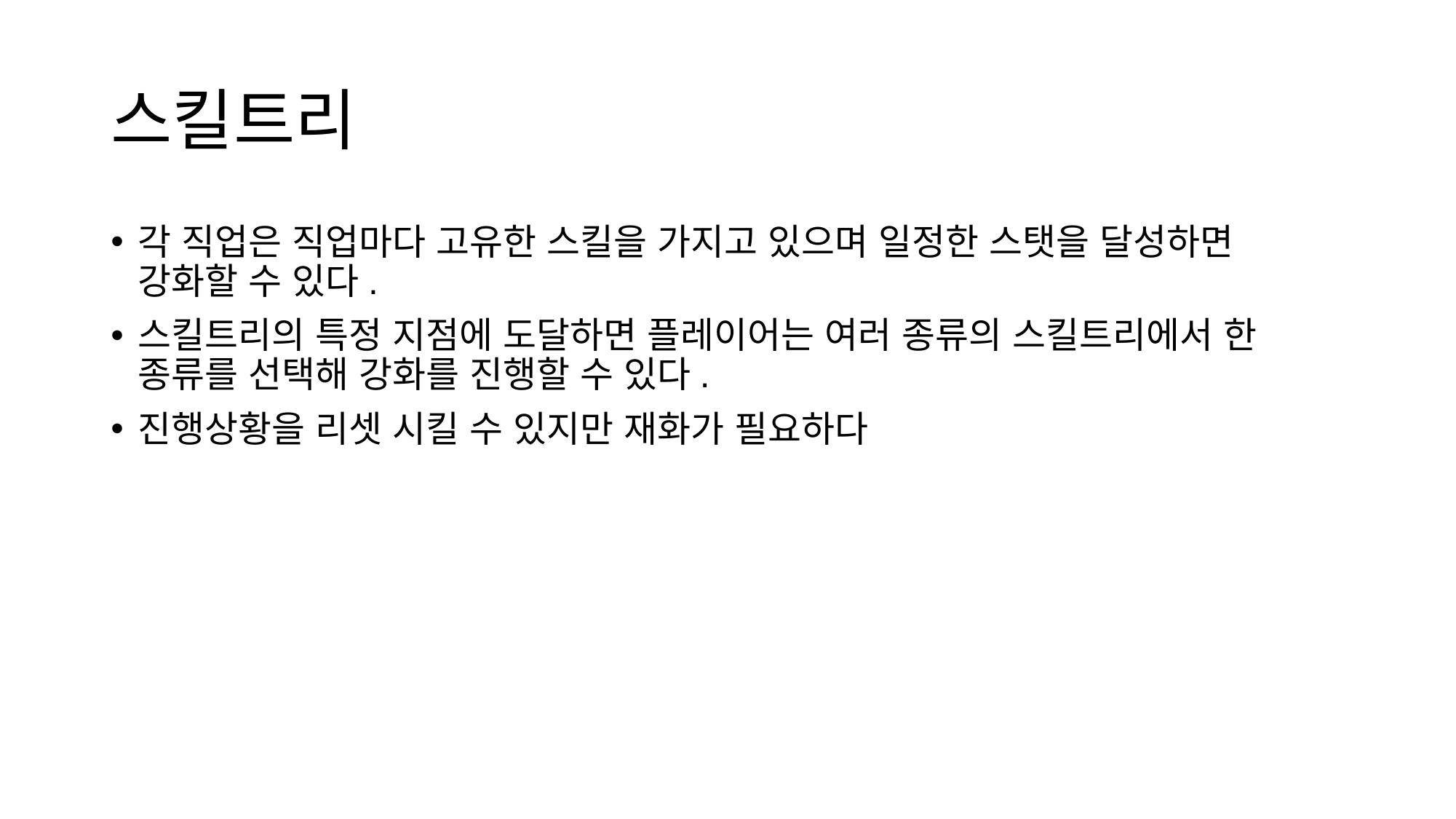

# 스킬트리
각 직업은 직업마다 고유한 스킬을 가지고 있으며 일정한 스탯을 달성하면 강화할 수 있다.
스킬트리의 특정 지점에 도달하면 플레이어는 여러 종류의 스킬트리에서 한 종류를 선택해 강화를 진행할 수 있다.
진행상황을 리셋 시킬 수 있지만 재화가 필요하다